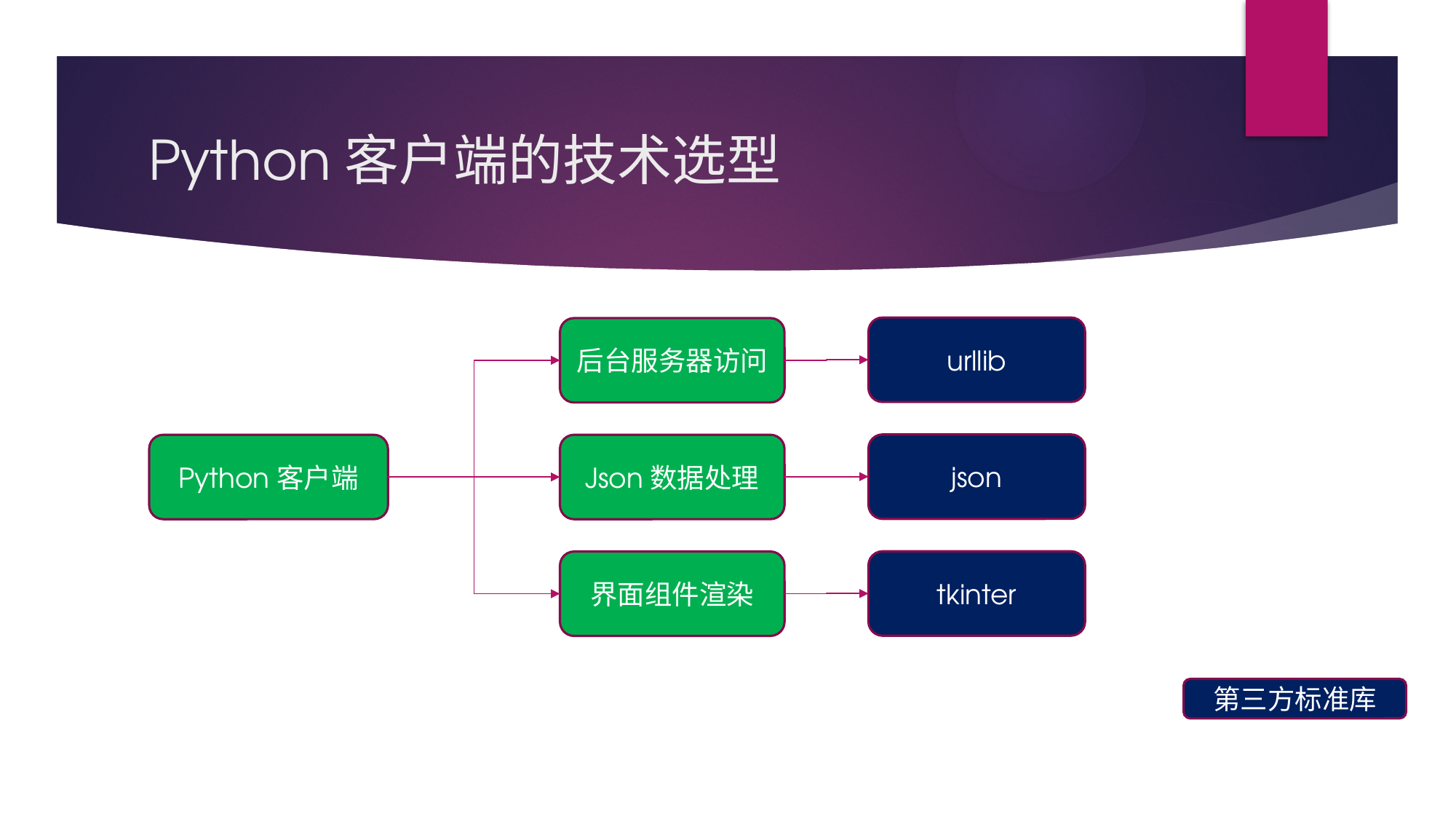

# Python客户端的技术选型
urllib
后台服务器访问
json
Python客户端
Json数据处理
tkinter
界面组件渲染
第三方标准库